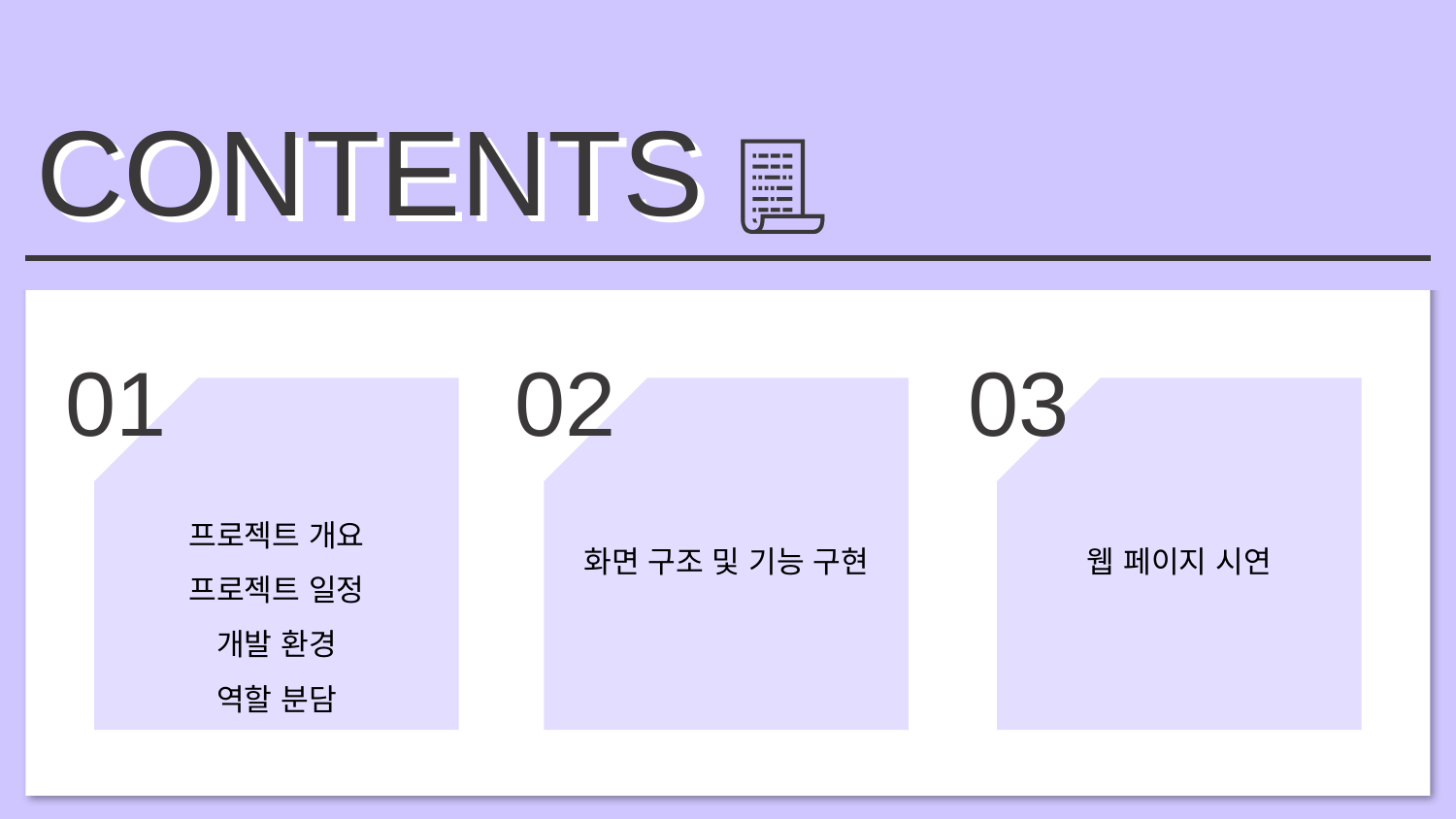

CONTENTS 📃
CONTENTS
01

02

03

프로젝트 개요
프로젝트 일정
개발 환경
역할 분담
웹 페이지 시연
화면 구조 및 기능 구현